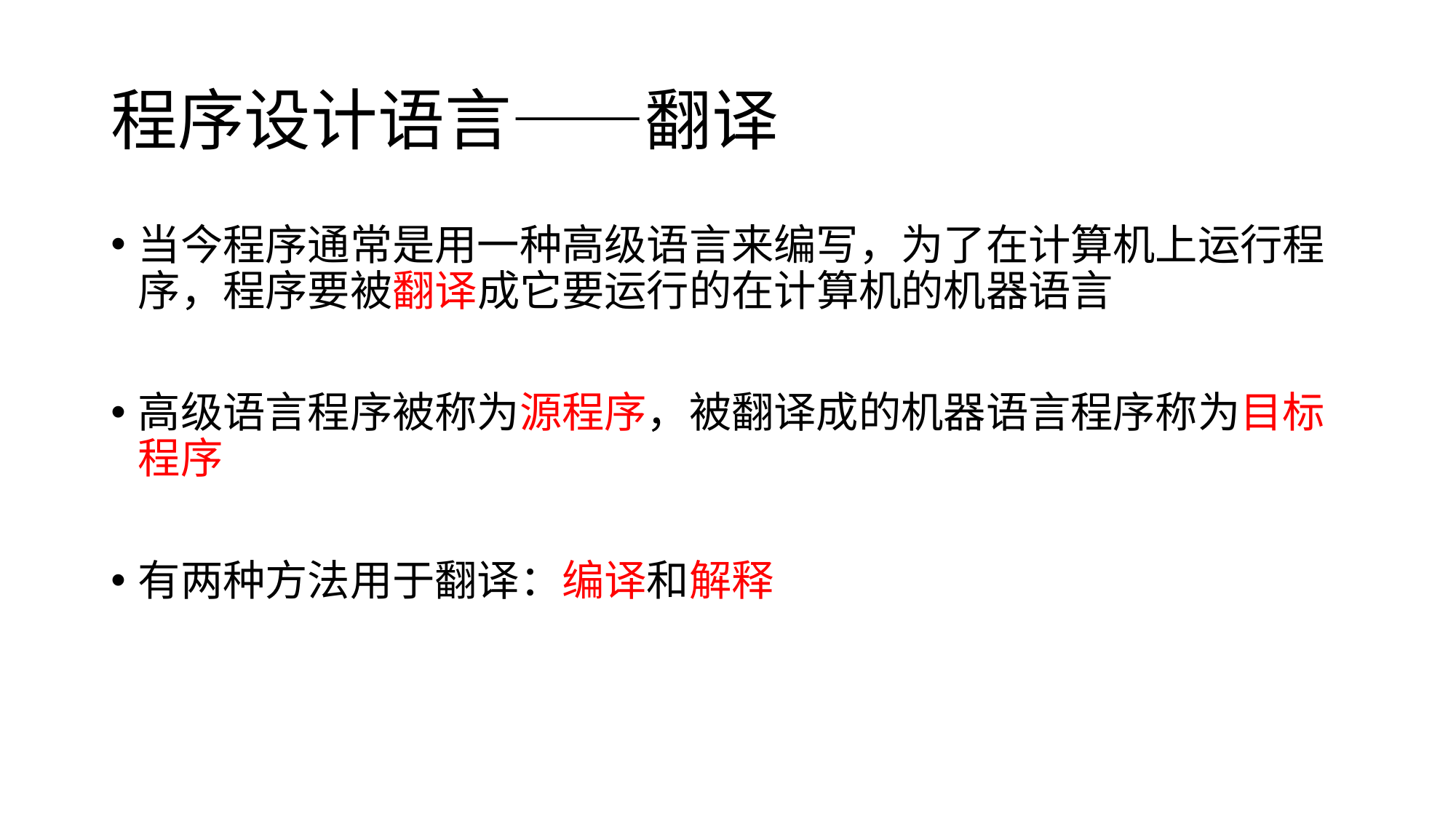

# 程序设计语言——翻译
当今程序通常是用一种高级语言来编写，为了在计算机上运行程序，程序要被翻译成它要运行的在计算机的机器语言

高级语言程序被称为源程序，被翻译成的机器语言程序称为目标程序

有两种方法用于翻译：编译和解释